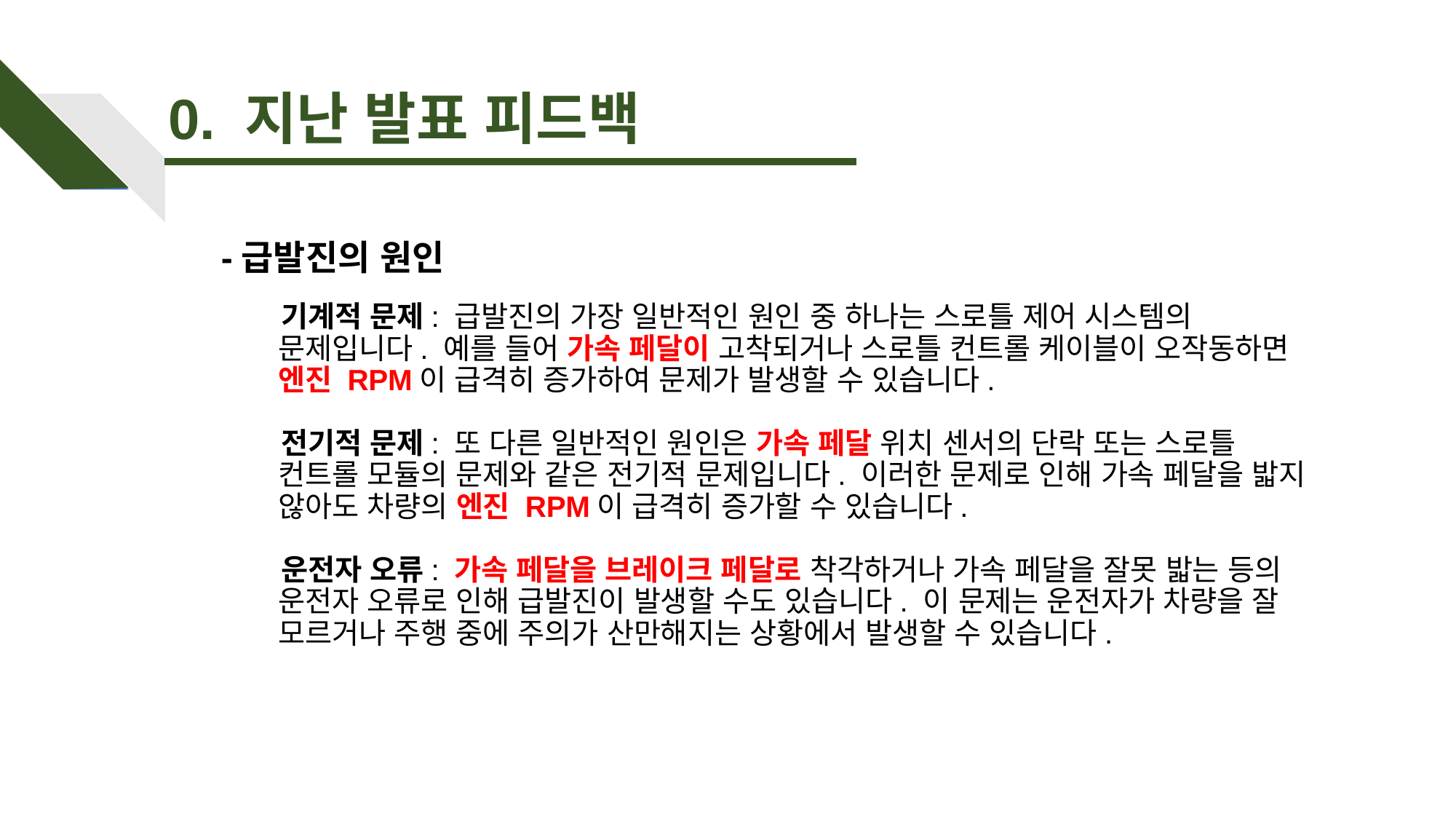

# 0. 지난 발표 피드백

-급발진의 원인
기계적 문제: 급발진의 가장 일반적인 원인 중 하나는 스로틀 제어 시스템의 문제입니다. 예를 들어 가속 페달이 고착되거나 스로틀 컨트롤 케이블이 오작동하면 엔진 RPM이 급격히 증가하여 문제가 발생할 수 있습니다.

전기적 문제: 또 다른 일반적인 원인은 가속 페달 위치 센서의 단락 또는 스로틀 컨트롤 모듈의 문제와 같은 전기적 문제입니다. 이러한 문제로 인해 가속 페달을 밟지 않아도 차량의 엔진 RPM이 급격히 증가할 수 있습니다.

운전자 오류: 가속 페달을 브레이크 페달로 착각하거나 가속 페달을 잘못 밟는 등의 운전자 오류로 인해 급발진이 발생할 수도 있습니다. 이 문제는 운전자가 차량을 잘 모르거나 주행 중에 주의가 산만해지는 상황에서 발생할 수 있습니다.